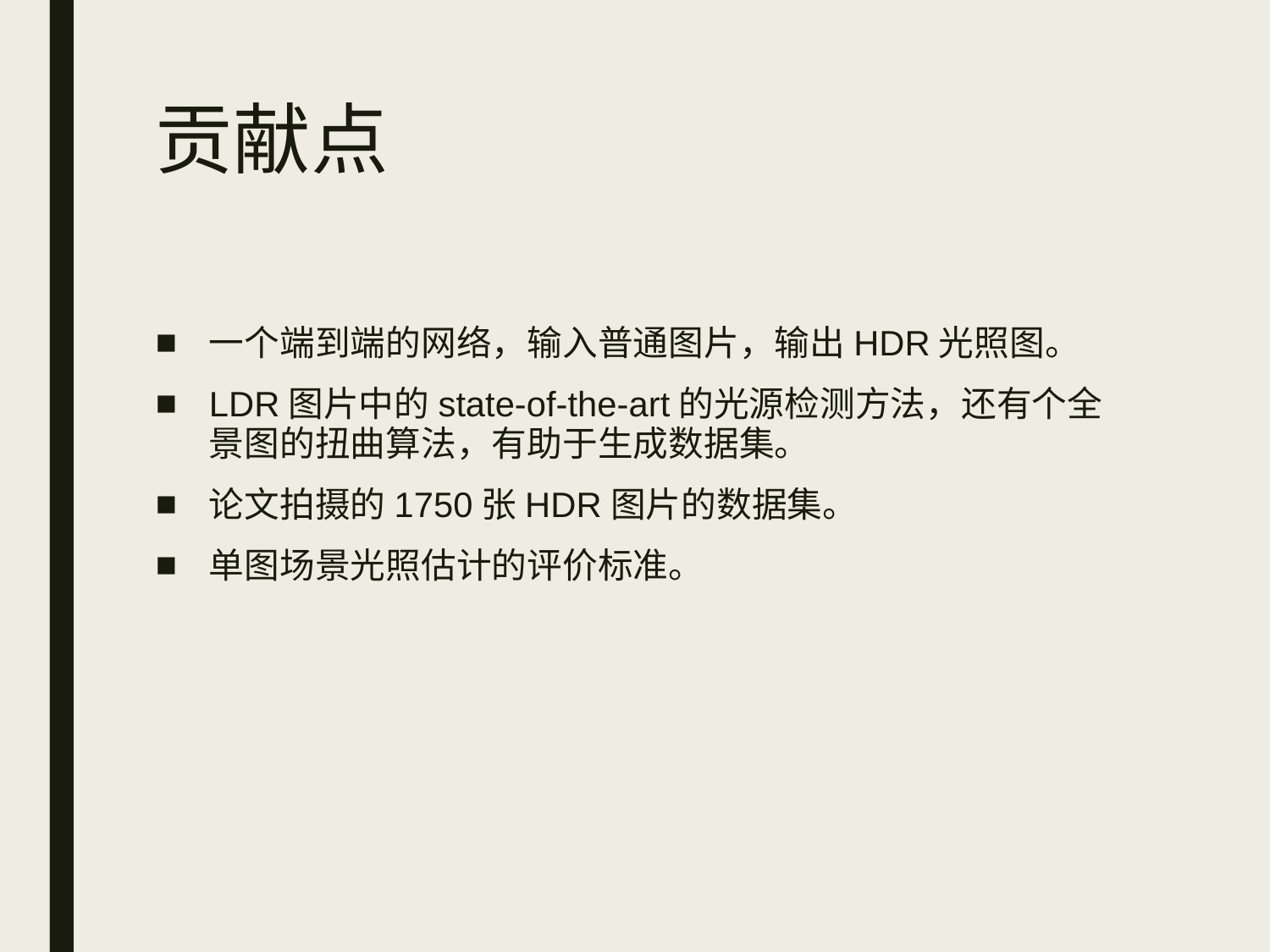

# 贡献点
一个端到端的网络，输入普通图片，输出HDR光照图。
LDR图片中的state-of-the-art的光源检测方法，还有个全景图的扭曲算法，有助于生成数据集。
论文拍摄的1750张HDR图片的数据集。
单图场景光照估计的评价标准。